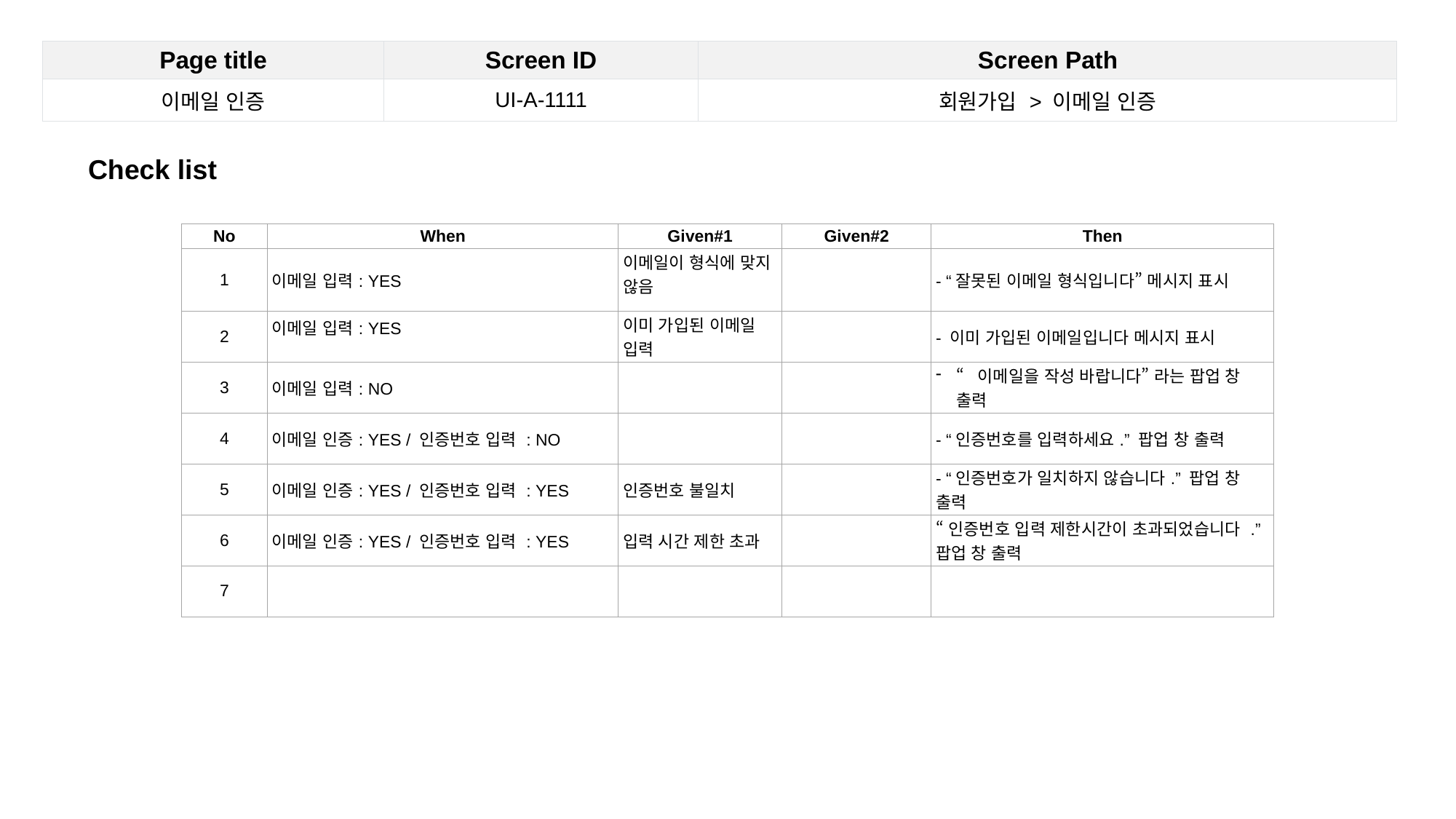

| Page title | Screen ID | Screen Path |
| --- | --- | --- |
| 이메일 인증 | UI-A-1111 | 회원가입 > 이메일 인증 |
Check list

| No | When | Given#1 | Given#2 | Then |
| --- | --- | --- | --- | --- |
| 1 | 이메일 입력: YES | 이메일이 형식에 맞지 않음 |  | - “잘못된 이메일 형식입니다” 메시지 표시 |
| 2 | 이메일 입력: YES | 이미 가입된 이메일 입력 |  | - 이미 가입된 이메일입니다 메시지 표시 |
| 3 | 이메일 입력: NO |  |  | “이메일을 작성 바랍니다” 라는 팝업 창 출력 |
| 4 | 이메일 인증: YES / 인증번호 입력 : NO |  |  | - “인증번호를 입력하세요.” 팝업 창 출력 |
| 5 | 이메일 인증: YES / 인증번호 입력 : YES | 인증번호 불일치 |  | - “인증번호가 일치하지 않습니다.” 팝업 창 출력 |
| 6 | 이메일 인증: YES / 인증번호 입력 : YES | 입력 시간 제한 초과 |  | “인증번호 입력 제한시간이 초과되었습니다 .” 팝업 창 출력 |
| 7 |  |  |  |  |